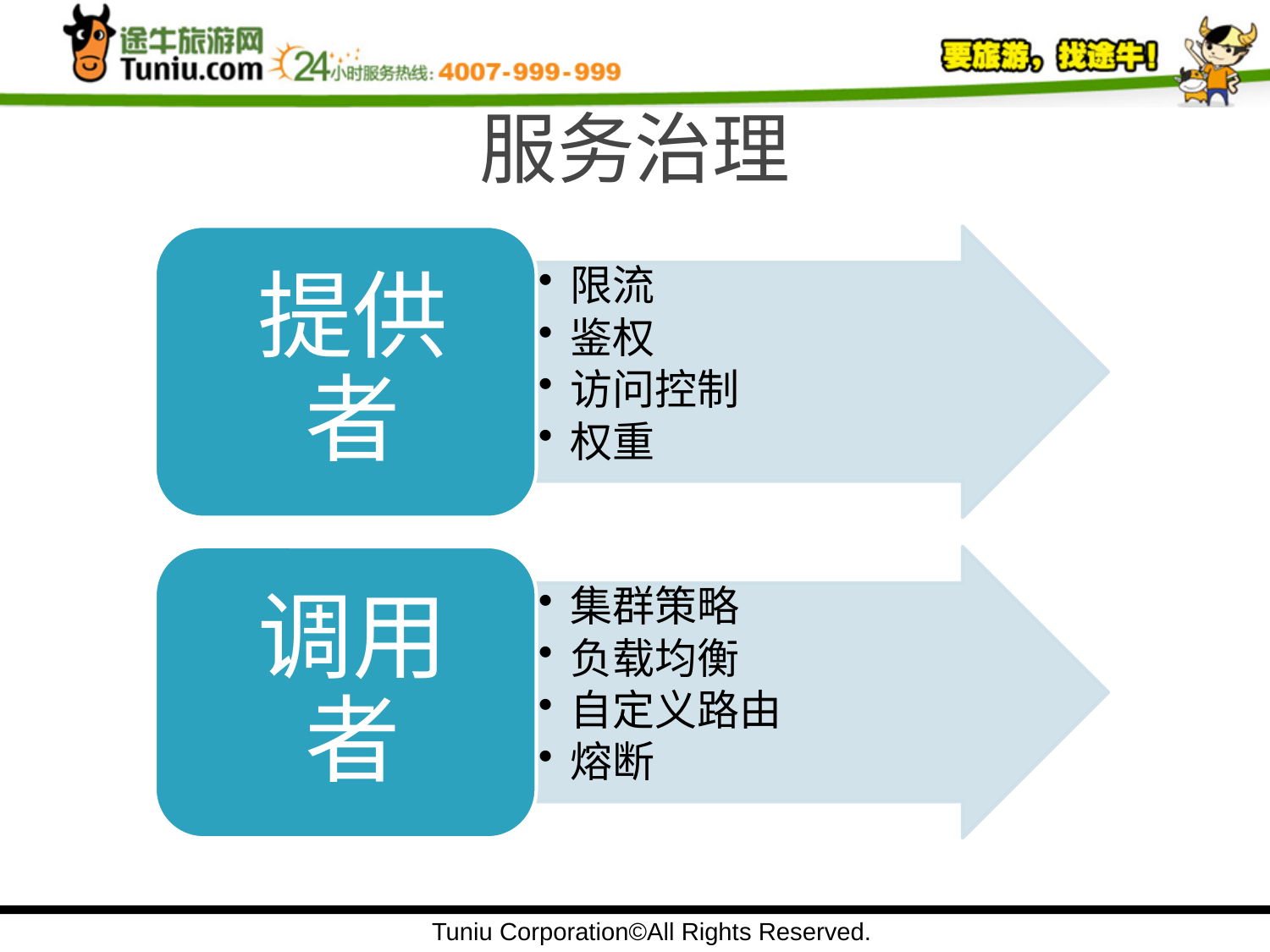

# 服务治理
限流
鉴权
访问控制
权重
提供者
集群策略
负载均衡
自定义路由
熔断
调用者